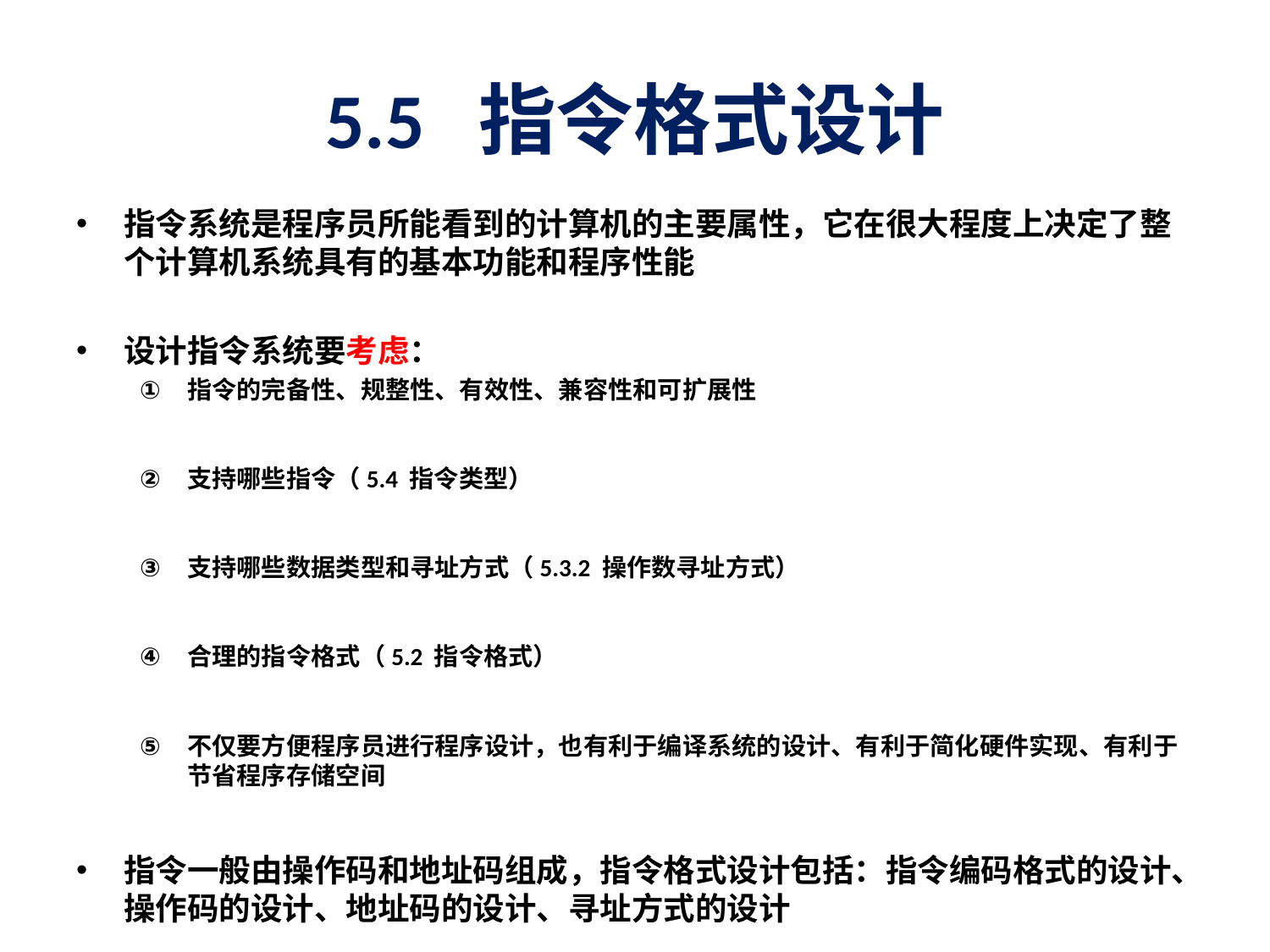

# 5.5  指令格式设计
指令系统是程序员所能看到的计算机的主要属性，它在很大程度上决定了整个计算机系统具有的基本功能和程序性能

设计指令系统要考虑：
指令的完备性、规整性、有效性、兼容性和可扩展性

支持哪些指令（5.4 指令类型）

支持哪些数据类型和寻址方式（5.3.2 操作数寻址方式）

合理的指令格式（5.2 指令格式）

不仅要方便程序员进行程序设计，也有利于编译系统的设计、有利于简化硬件实现、有利于节省程序存储空间

指令一般由操作码和地址码组成，指令格式设计包括：指令编码格式的设计、操作码的设计、地址码的设计、寻址方式的设计